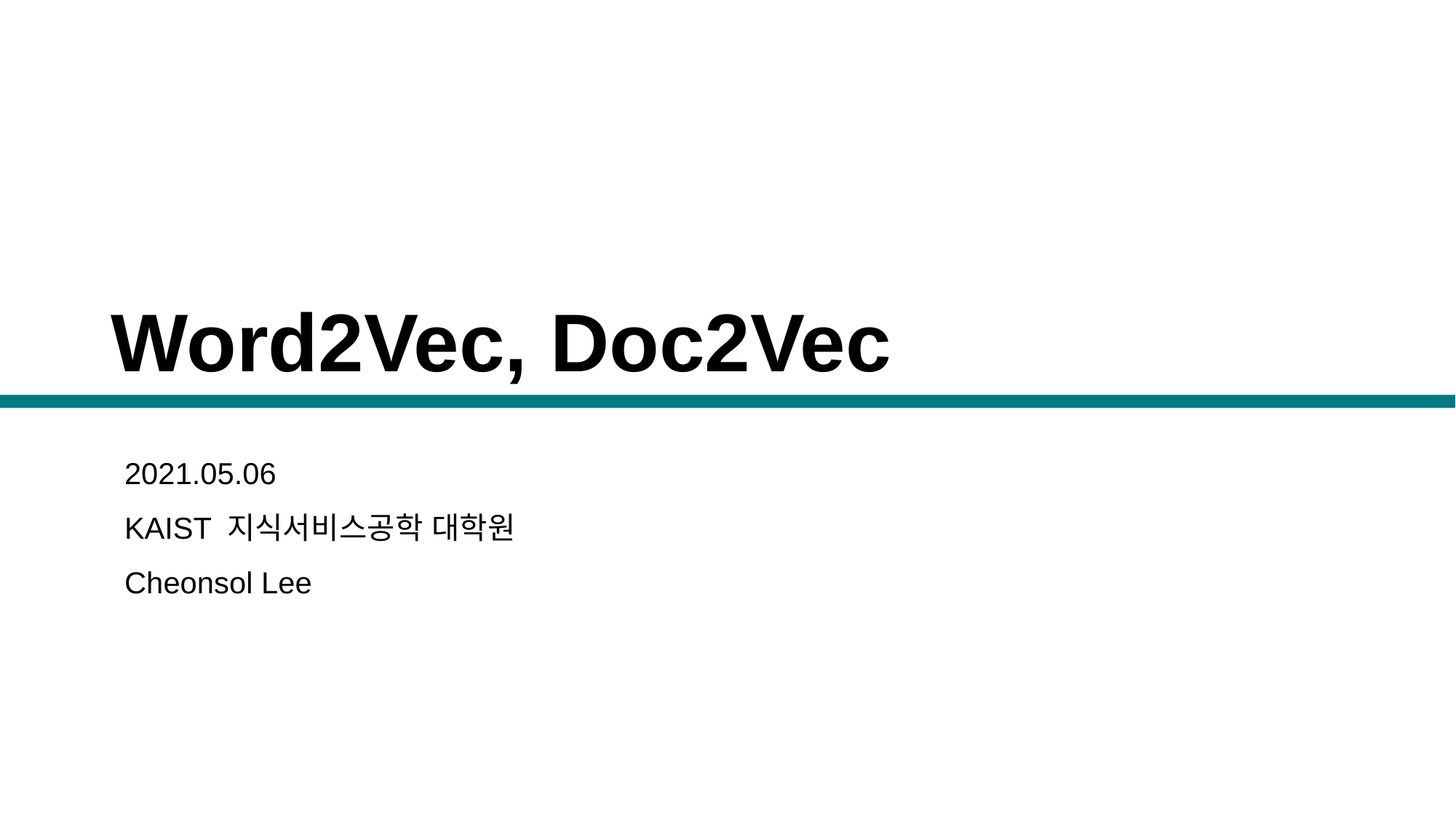

Word2Vec, Doc2Vec
2021.05.06
KAIST 지식서비스공학 대학원
Cheonsol Lee